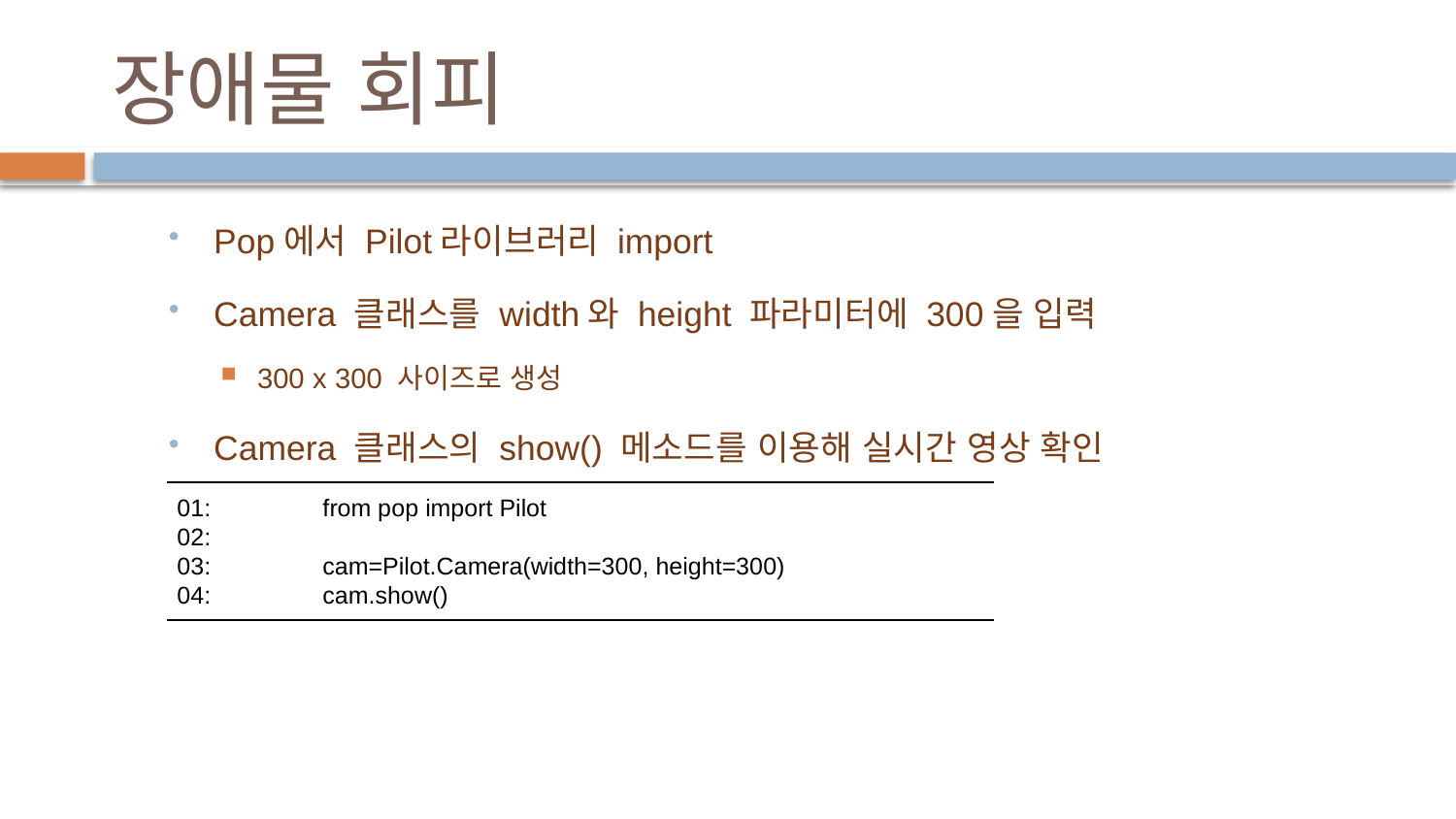

# 장애물 회피
Pop에서 Pilot라이브러리 import
Camera 클래스를 width와 height 파라미터에 300을 입력
300 x 300 사이즈로 생성
Camera 클래스의 show() 메소드를 이용해 실시간 영상 확인
| 01: from pop import Pilot 02: 03: cam=Pilot.Camera(width=300, height=300) 04: cam.show() |
| --- |